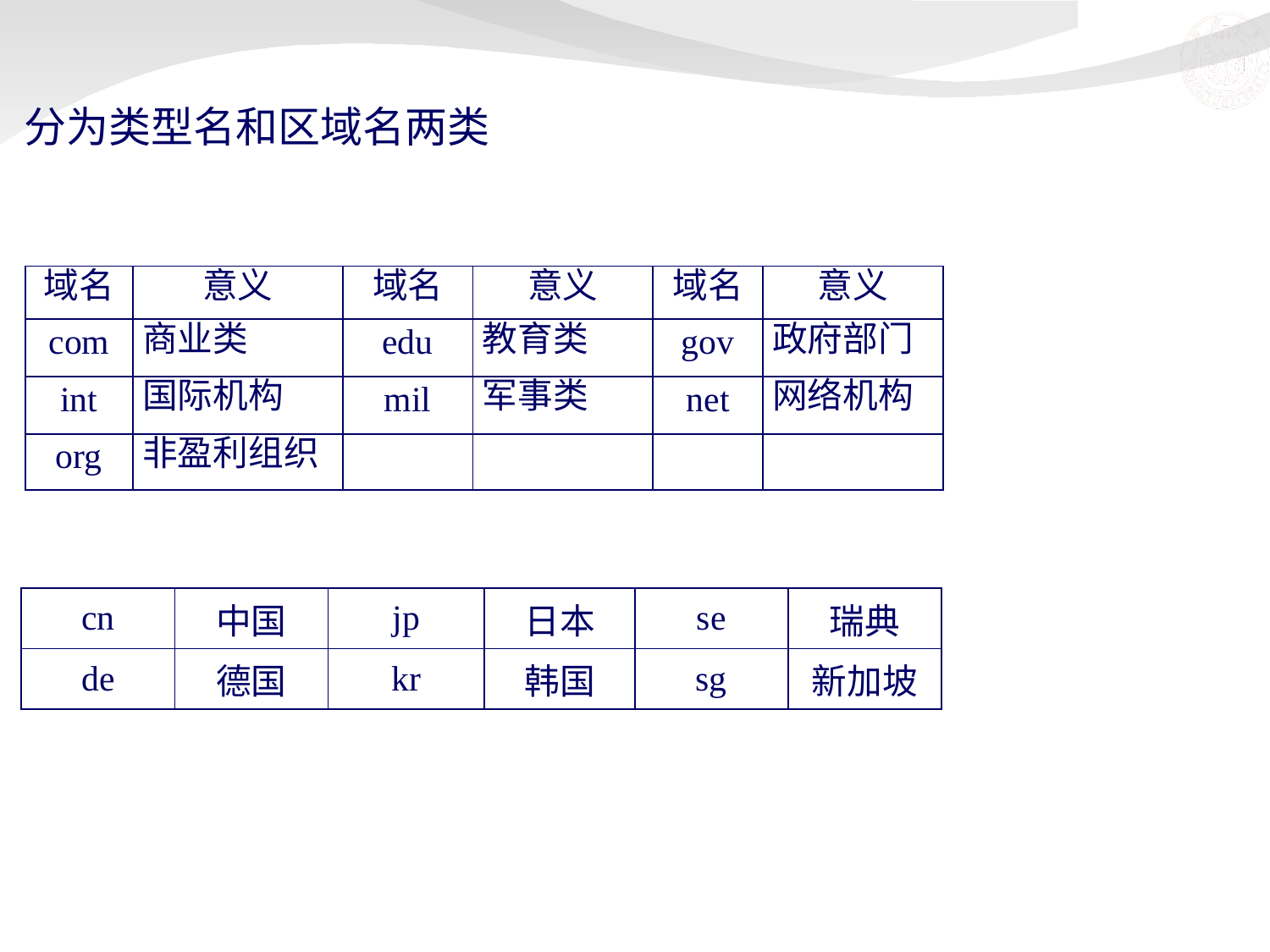

分为类型名和区域名两类
| 域名 | 意义 | 域名 | 意义 | 域名 | 意义 |
| --- | --- | --- | --- | --- | --- |
| com | 商业类 | edu | 教育类 | gov | 政府部门 |
| int | 国际机构 | mil | 军事类 | net | 网络机构 |
| org | 非盈利组织 |  |  |  |  |
| cn | 中国 | jp | 日本 | se | 瑞典 |
| --- | --- | --- | --- | --- | --- |
| de | 德国 | kr | 韩国 | sg | 新加坡 |